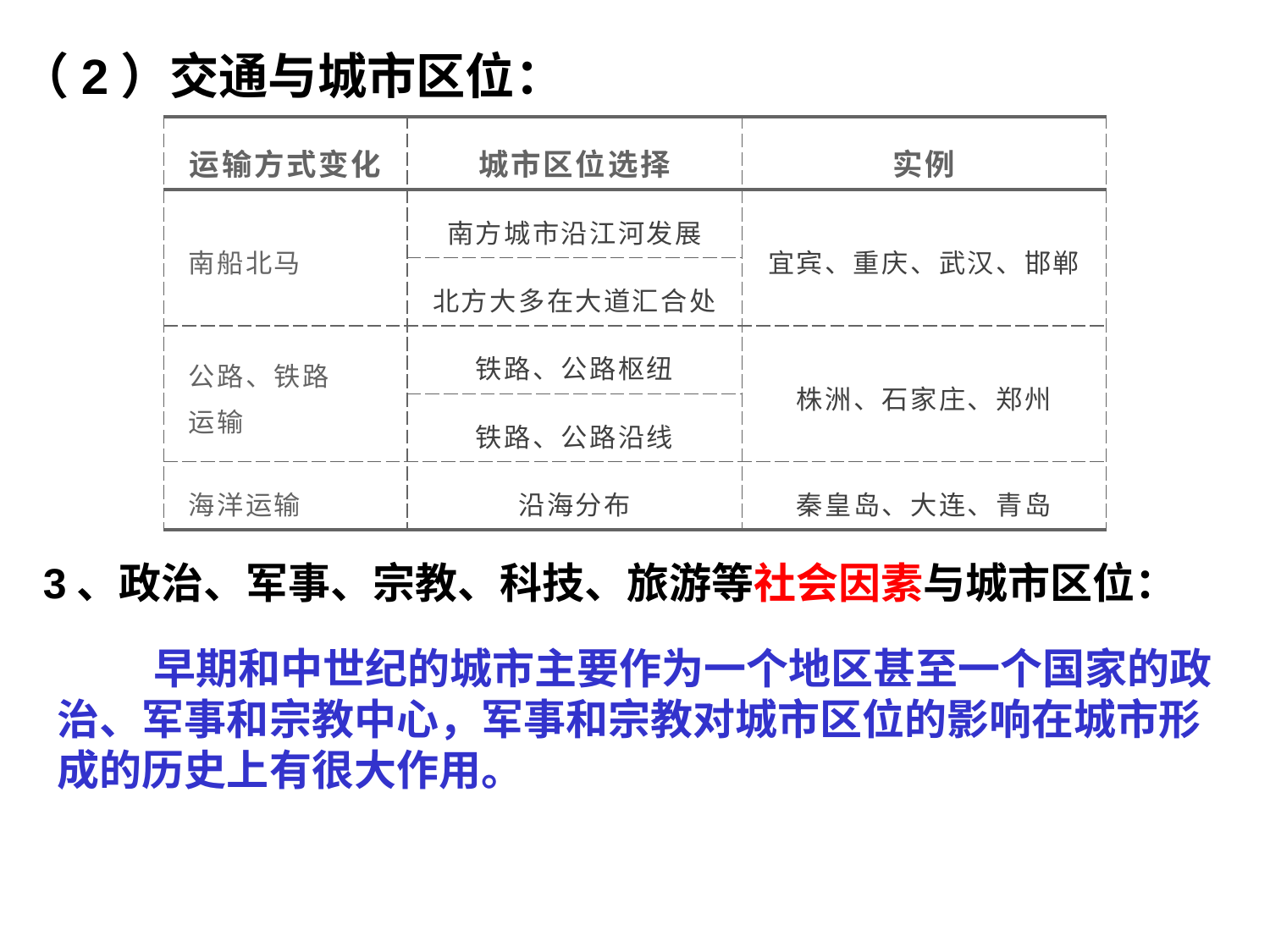

（2）交通与城市区位：
| 运输方式变化 | 城市区位选择 | 实例 |
| --- | --- | --- |
| 南船北马 | 南方城市沿江河发展 | 宜宾、重庆、武汉、邯郸 |
|  | 北方大多在大道汇合处 |  |
| 公路、铁路 运输 | 铁路、公路枢纽 | 株洲、石家庄、郑州 |
|  | 铁路、公路沿线 |  |
| 海洋运输 | 沿海分布 | 秦皇岛、大连、青岛 |
3、政治、军事、宗教、科技、旅游等社会因素与城市区位：
         早期和中世纪的城市主要作为一个地区甚至一个国家的政治、军事和宗教中心，军事和宗教对城市区位的影响在城市形成的历史上有很大作用。